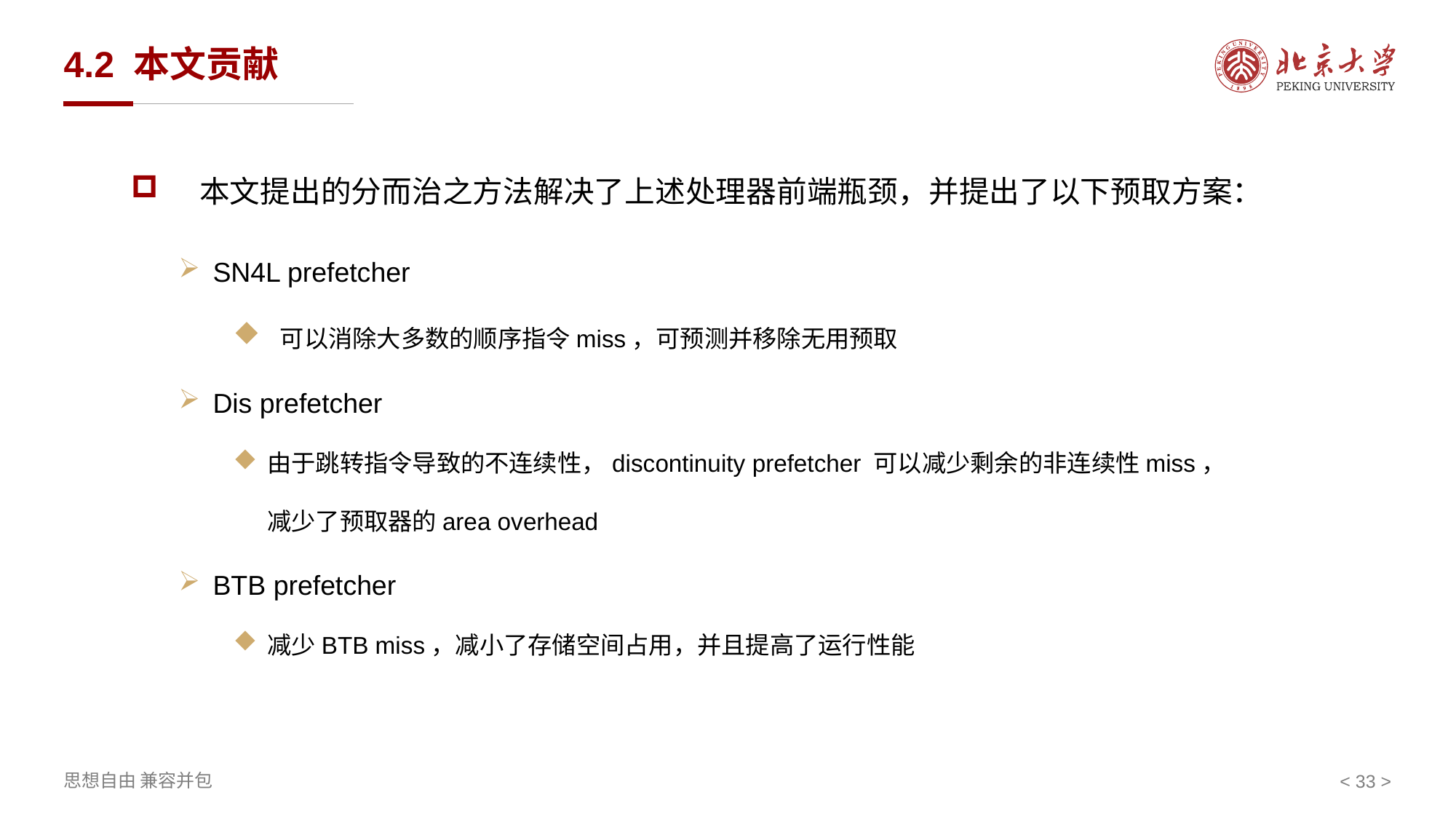

# 4.2 本文贡献
    本文提出的分而治之方法解决了上述处理器前端瓶颈，并提出了以下预取方案：
SN4L prefetcher
 可以消除大多数的顺序指令miss，可预测并移除无用预取
Dis prefetcher
由于跳转指令导致的不连续性，discontinuity prefetcher 可以减少剩余的非连续性miss，减少了预取器的area overhead
BTB prefetcher
减少BTB miss，减小了存储空间占用，并且提高了运行性能
< 33 >